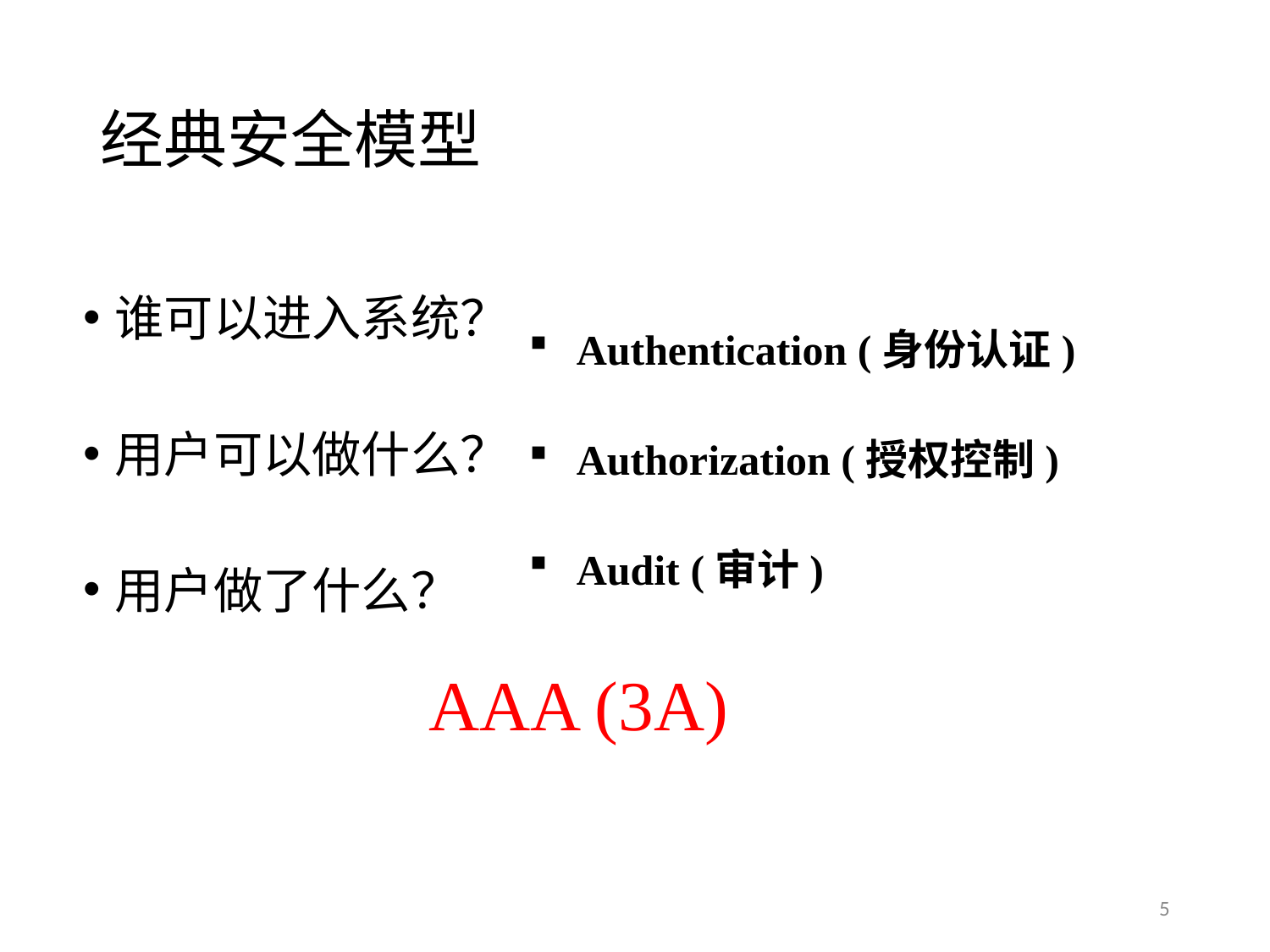

# 经典安全模型
谁可以进入系统？
用户可以做什么？
用户做了什么？
Authentication (身份认证)
Authorization (授权控制)
Audit (审计)
AAA (3A)
5